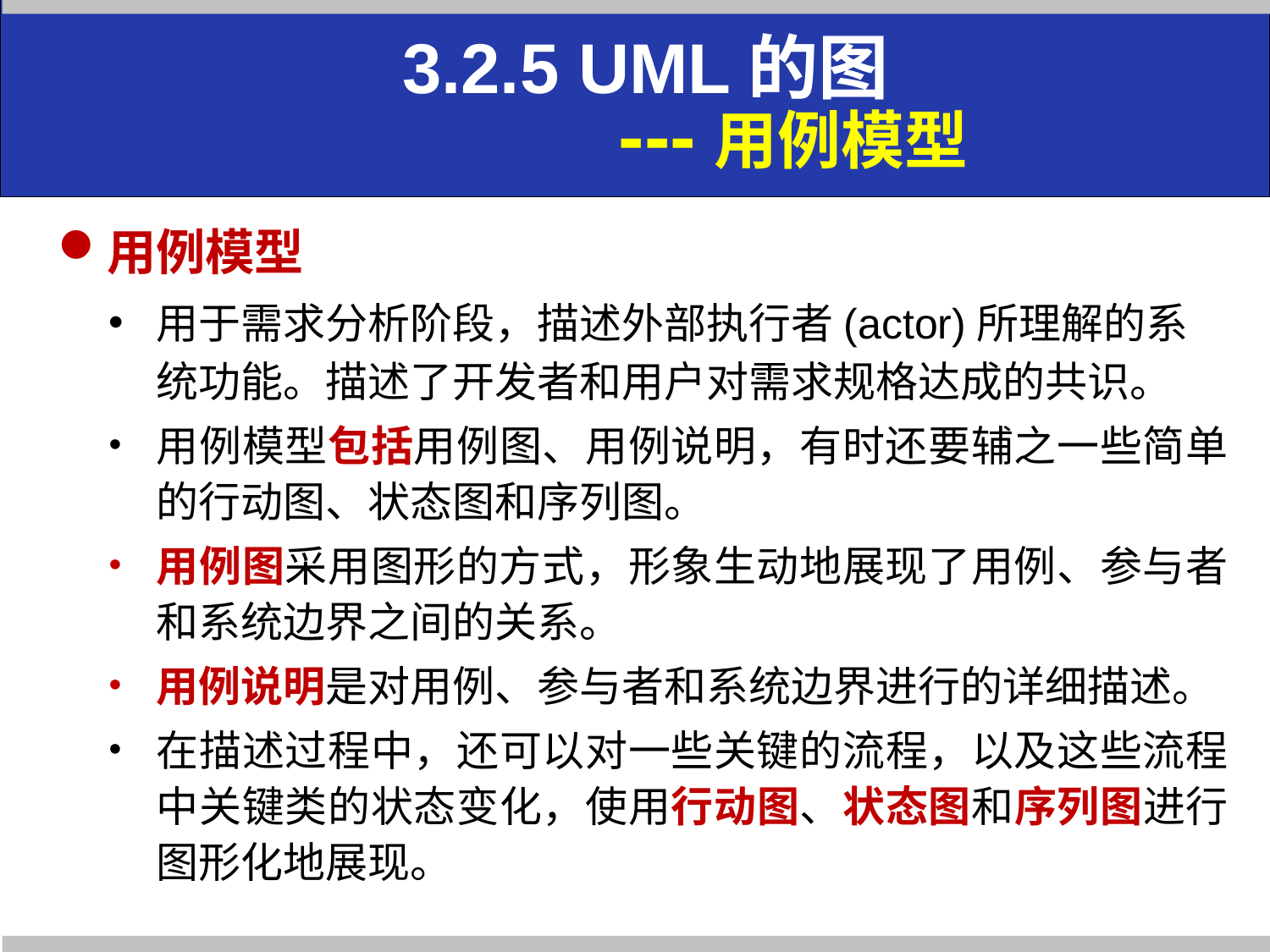

3.2.5 UML的图
                 ---用例模型
用例模型
用于需求分析阶段，描述外部执行者(actor)所理解的系统功能。描述了开发者和用户对需求规格达成的共识。
用例模型包括用例图、用例说明，有时还要辅之一些简单的行动图、状态图和序列图。
用例图采用图形的方式，形象生动地展现了用例、参与者和系统边界之间的关系。
用例说明是对用例、参与者和系统边界进行的详细描述。
在描述过程中，还可以对一些关键的流程，以及这些流程中关键类的状态变化，使用行动图、状态图和序列图进行图形化地展现。
336